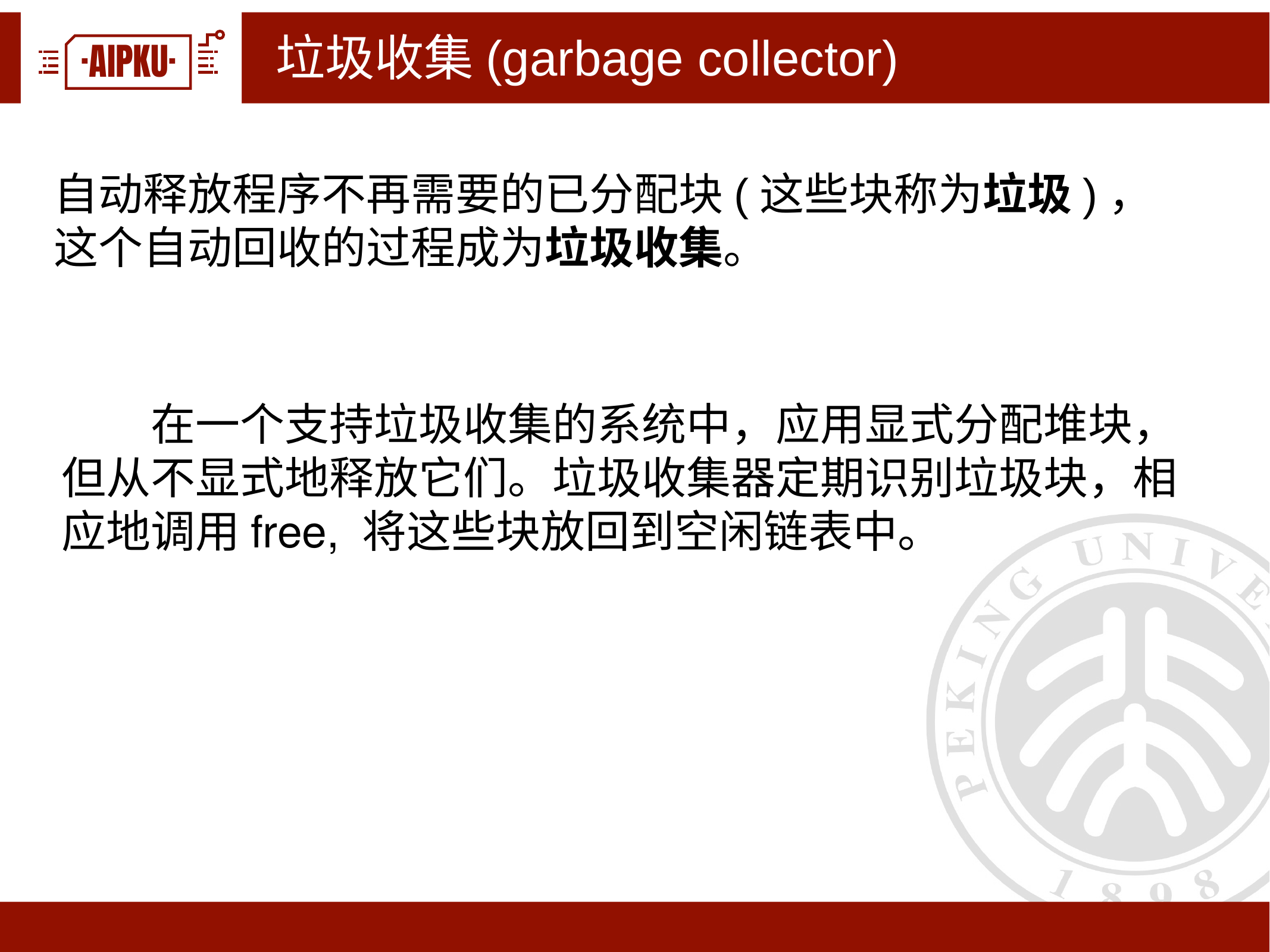

# 垃圾收集(garbage collector)
自动释放程序不再需要的已分配块(这些块称为垃圾)， 这个自动回收的过程成为垃圾收集。

	在一个支持垃圾收集的系统中，应用显式分配堆块，但从不显式地释放它们。垃圾收集器定期识别垃圾块，相应地调用free, 将这些块放回到空闲链表中。